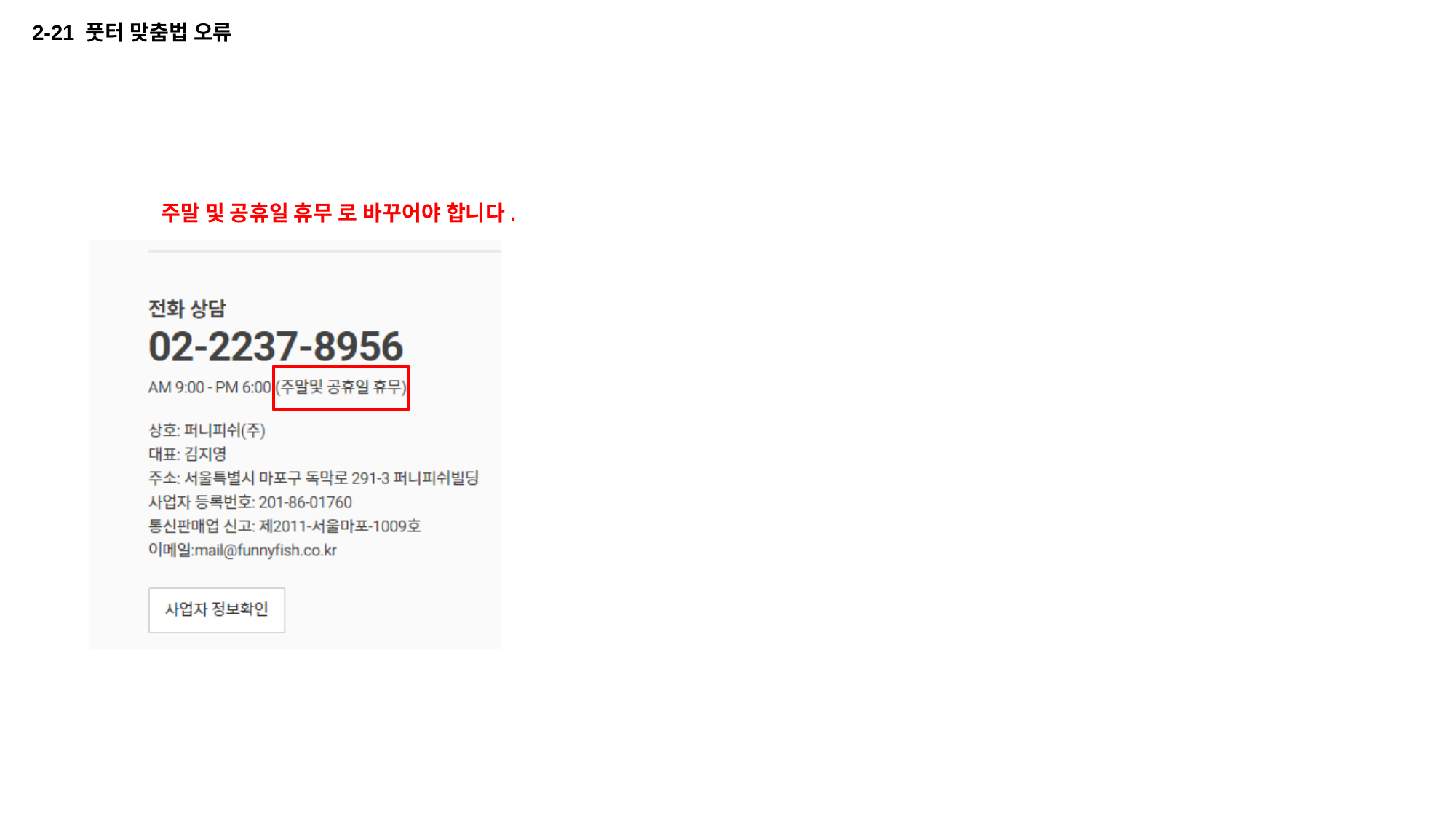

2-21 풋터 맞춤법 오류
주말 및 공휴일 휴무 로 바꾸어야 합니다.